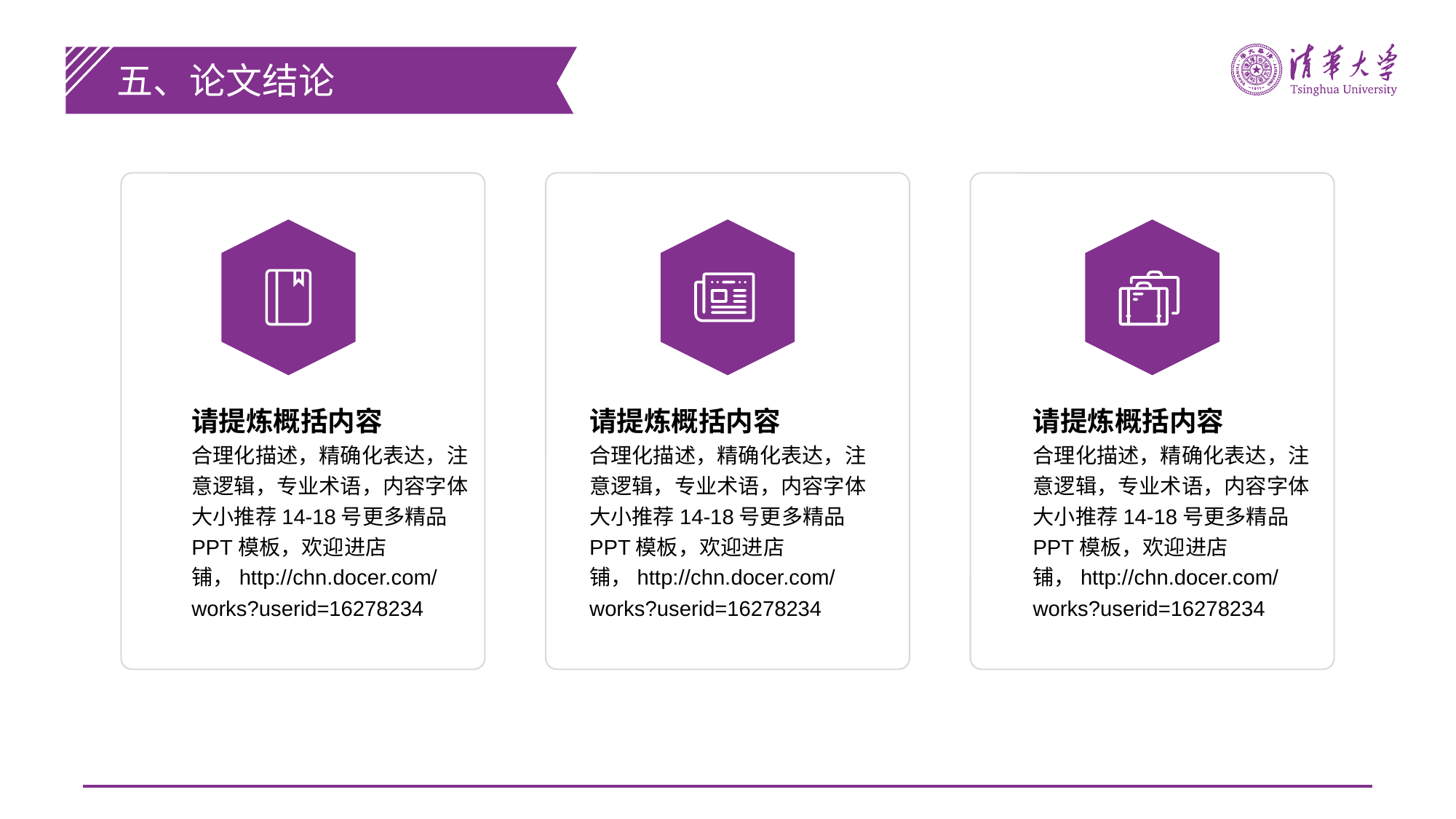

五、论文结论

请提炼概括内容
合理化描述，精确化表达，注意逻辑，专业术语，内容字体大小推荐14-18号更多精品PPT模板，欢迎进店铺，http://chn.docer.com/works?userid=16278234
请提炼概括内容
合理化描述，精确化表达，注意逻辑，专业术语，内容字体大小推荐14-18号更多精品PPT模板，欢迎进店铺，http://chn.docer.com/works?userid=16278234
请提炼概括内容
合理化描述，精确化表达，注意逻辑，专业术语，内容字体大小推荐14-18号更多精品PPT模板，欢迎进店铺，http://chn.docer.com/works?userid=16278234